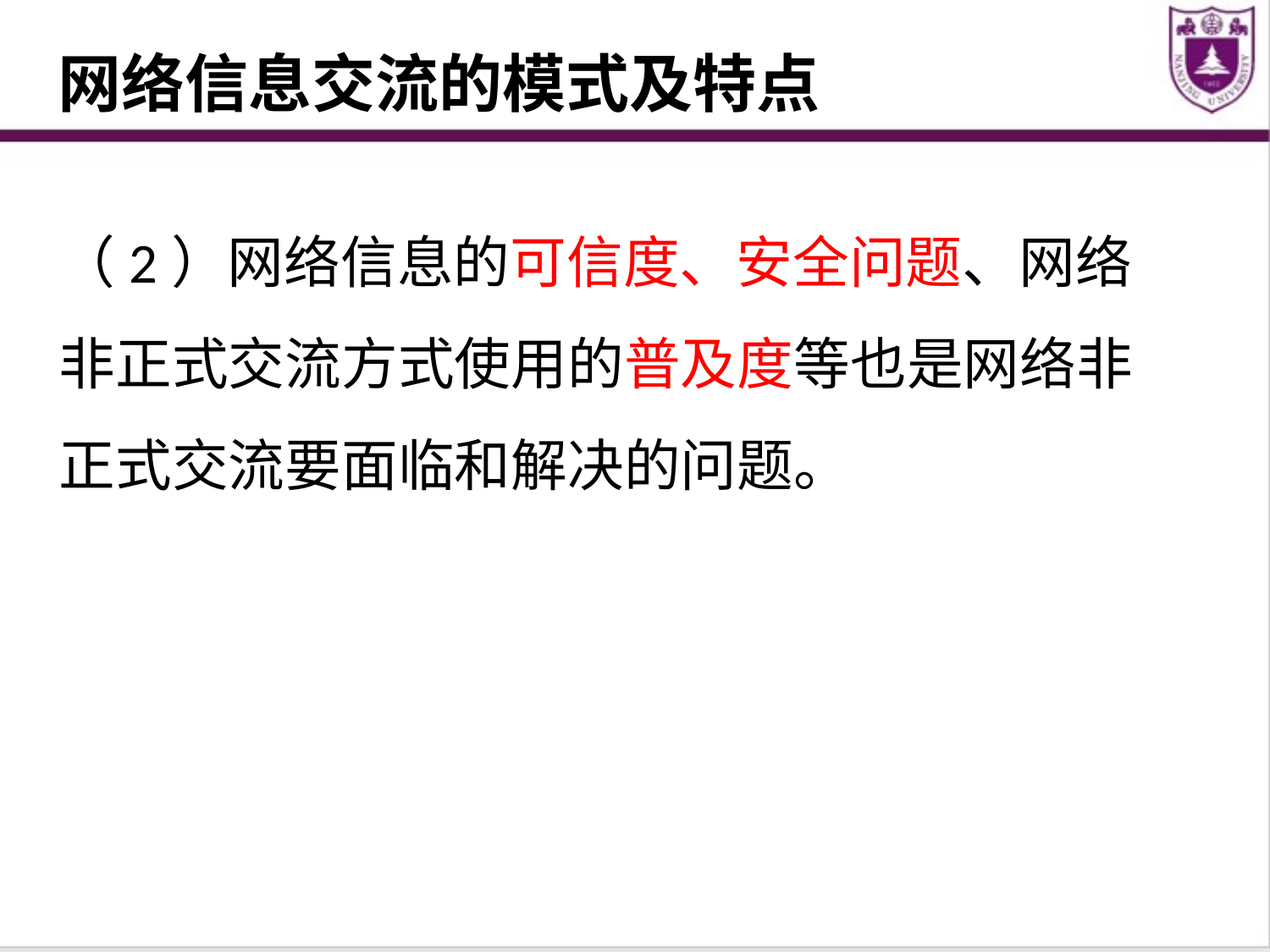

# 网络信息交流的模式及特点
（2）网络信息的可信度、安全问题、网络非正式交流方式使用的普及度等也是网络非正式交流要面临和解决的问题。